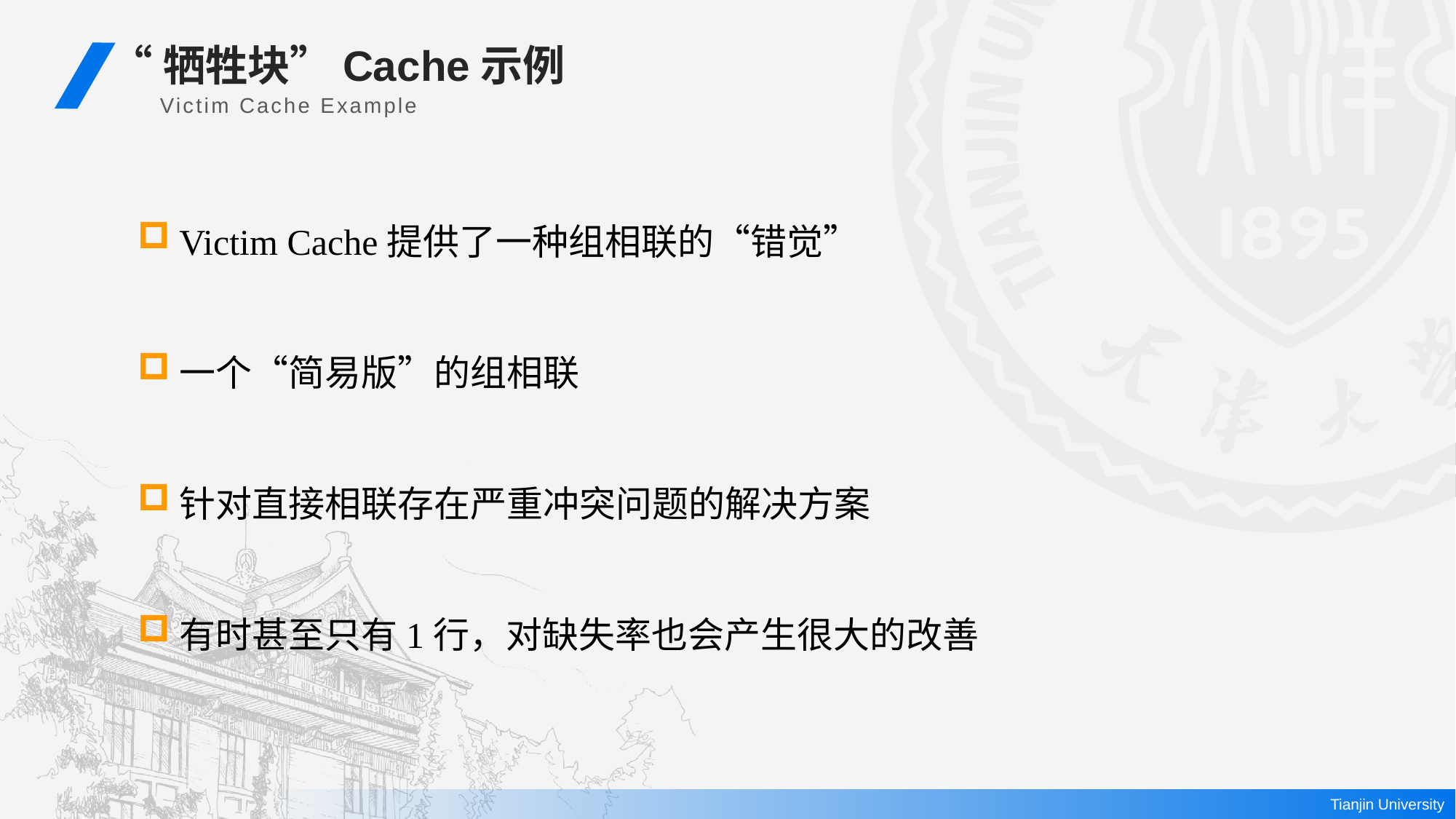

“牺牲块”Cache示例
  Victim Cache Example
Victim Cache提供了一种组相联的“错觉”

一个“简易版”的组相联

针对直接相联存在严重冲突问题的解决方案

有时甚至只有1行，对缺失率也会产生很大的改善